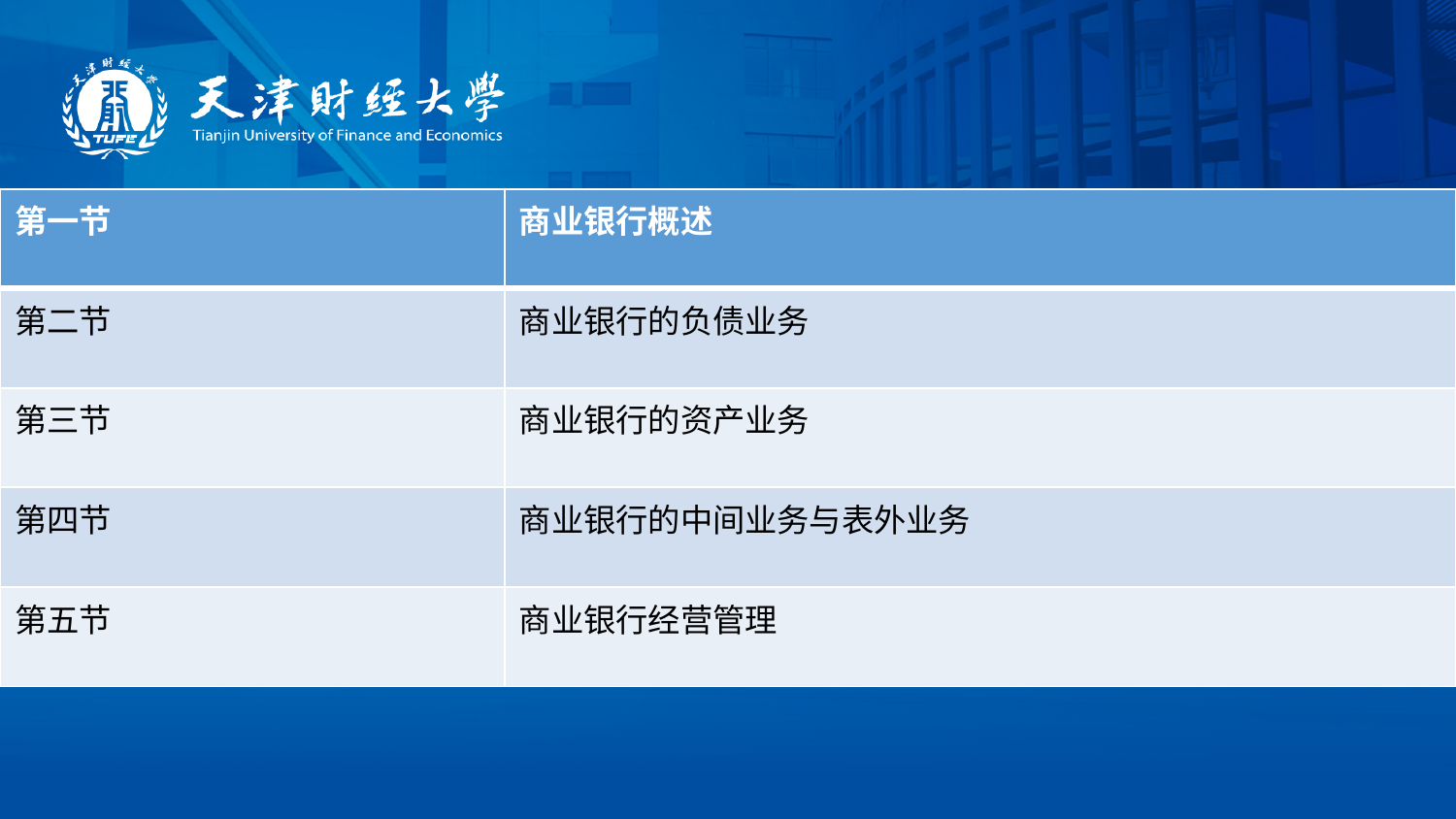

| 第一节 | 商业银行概述 |
| --- | --- |
| 第二节 | 商业银行的负债业务 |
| 第三节 | 商业银行的资产业务 |
| 第四节 | 商业银行的中间业务与表外业务 |
| 第五节 | 商业银行经营管理 |